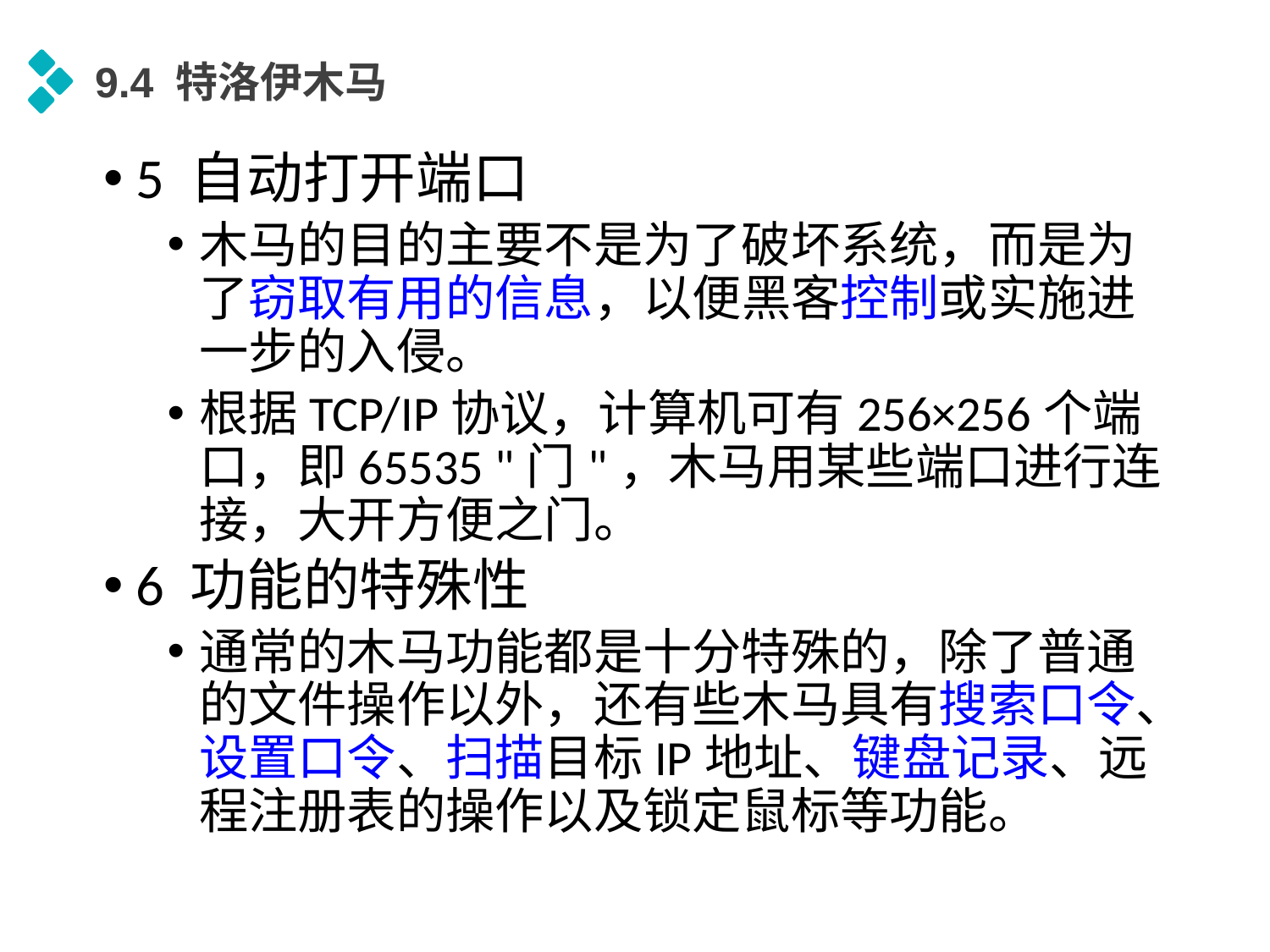

9.4 特洛伊木马

5 自动打开端口
木马的目的主要不是为了破坏系统，而是为了窃取有用的信息，以便黑客控制或实施进一步的入侵。
根据TCP/IP协议，计算机可有256×256个端口，即65535 "门"，木马用某些端口进行连接，大开方便之门。
6 功能的特殊性
通常的木马功能都是十分特殊的，除了普通的文件操作以外，还有些木马具有搜索口令、设置口令、扫描目标IP地址、键盘记录、远程注册表的操作以及锁定鼠标等功能。